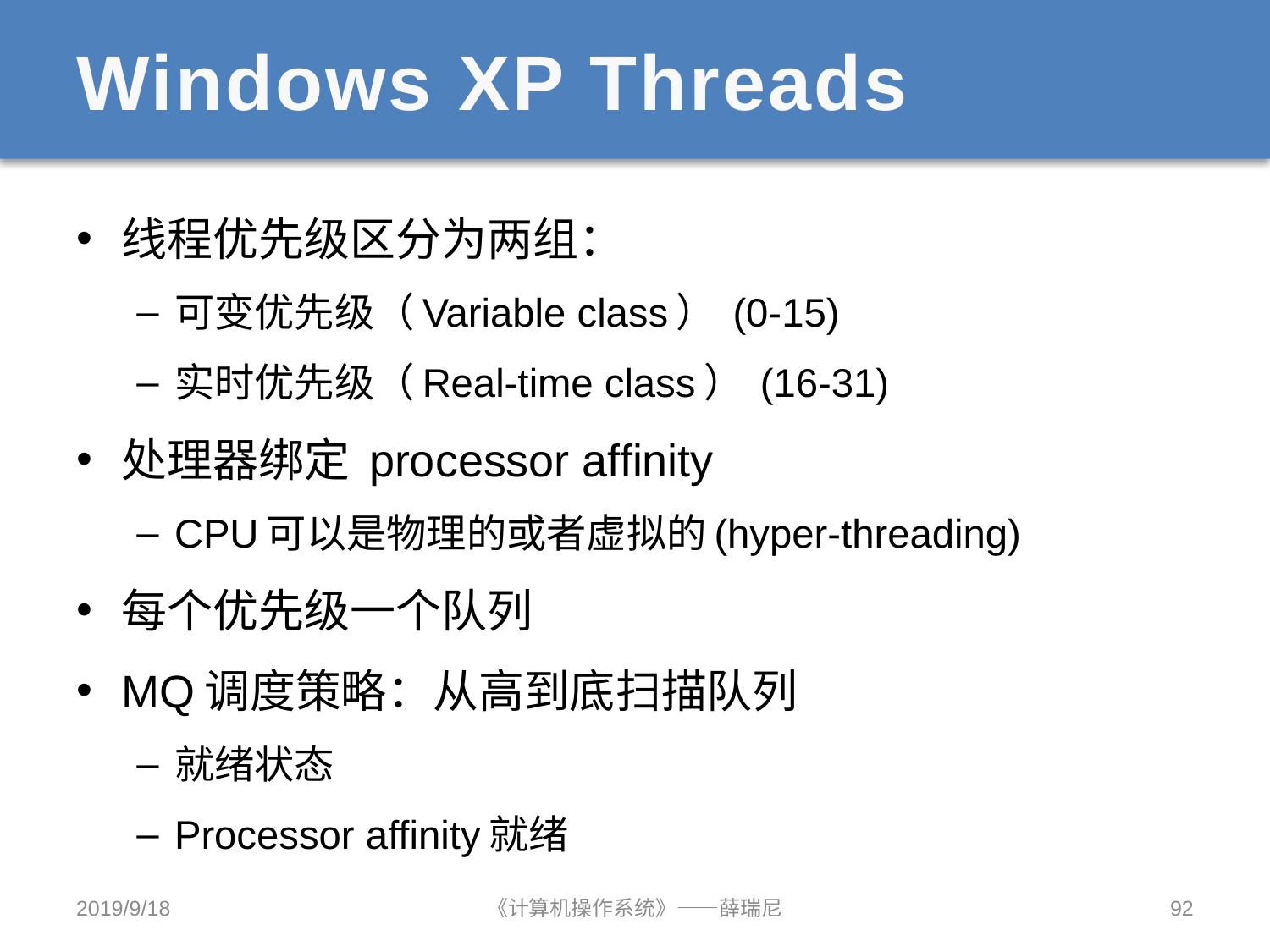

# Windows XP Threads
线程优先级区分为两组：
可变优先级（Variable class） (0-15)
实时优先级（Real-time class） (16-31)
处理器绑定 processor affinity
CPU可以是物理的或者虚拟的(hyper-threading)
每个优先级一个队列
MQ调度策略：从高到底扫描队列
就绪状态
Processor affinity就绪
2019/9/18
《计算机操作系统》——薛瑞尼
92